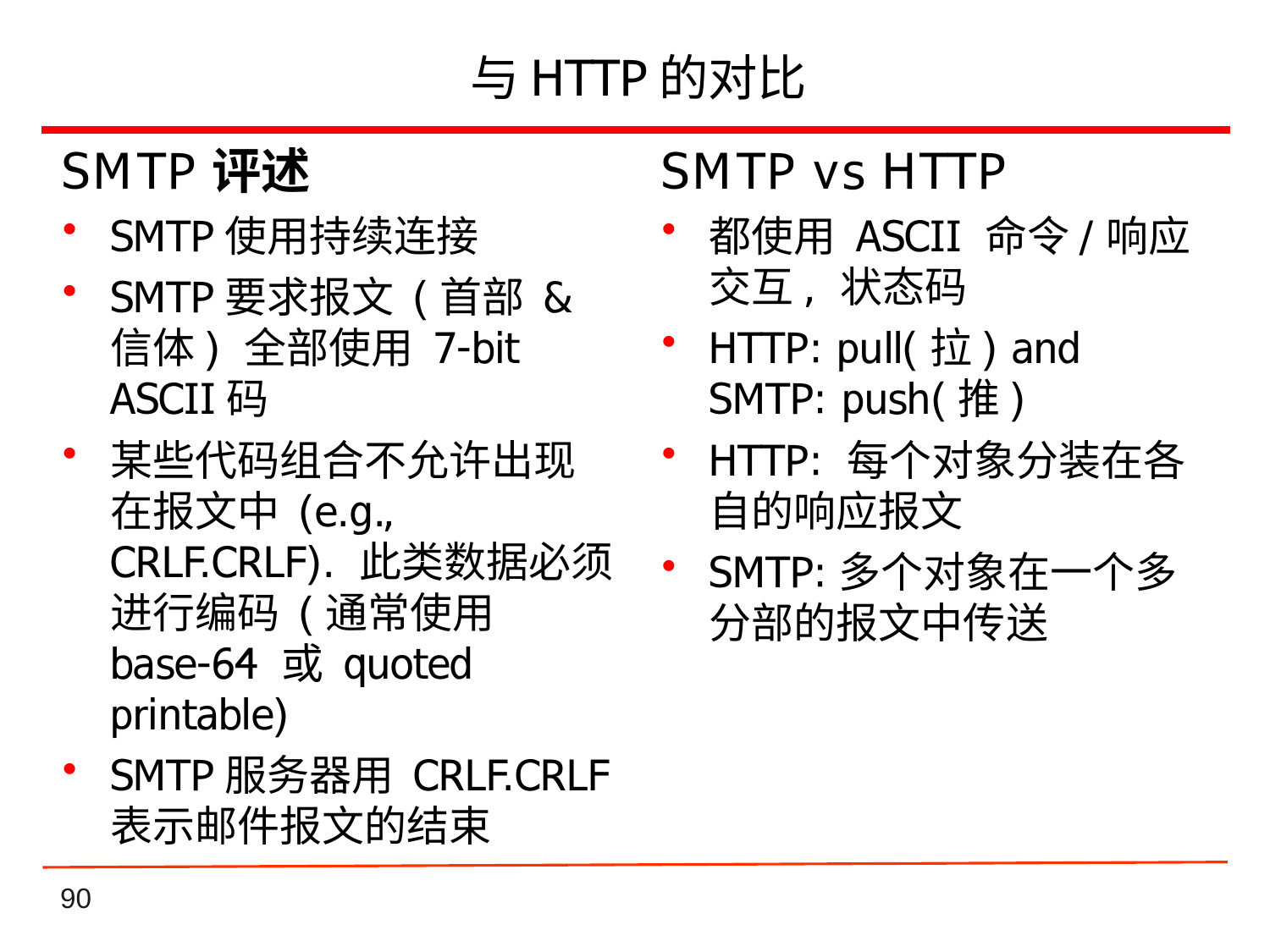

# 与HTTP的对比
SMTP评述
SMTP使用持续连接
SMTP要求报文 (首部 & 信体) 全部使用 7-bit ASCII码
某些代码组合不允许出现在报文中 (e.g., CRLF.CRLF). 此类数据必须进行编码 (通常使用 base-64 或 quoted printable)
SMTP服务器用 CRLF.CRLF 表示邮件报文的结束
SMTP vs HTTP
都使用 ASCII 命令/响应交互, 状态码
HTTP: pull(拉) and    SMTP: push(推)
HTTP: 每个对象分装在各自的响应报文
SMTP:多个对象在一个多分部的报文中传送